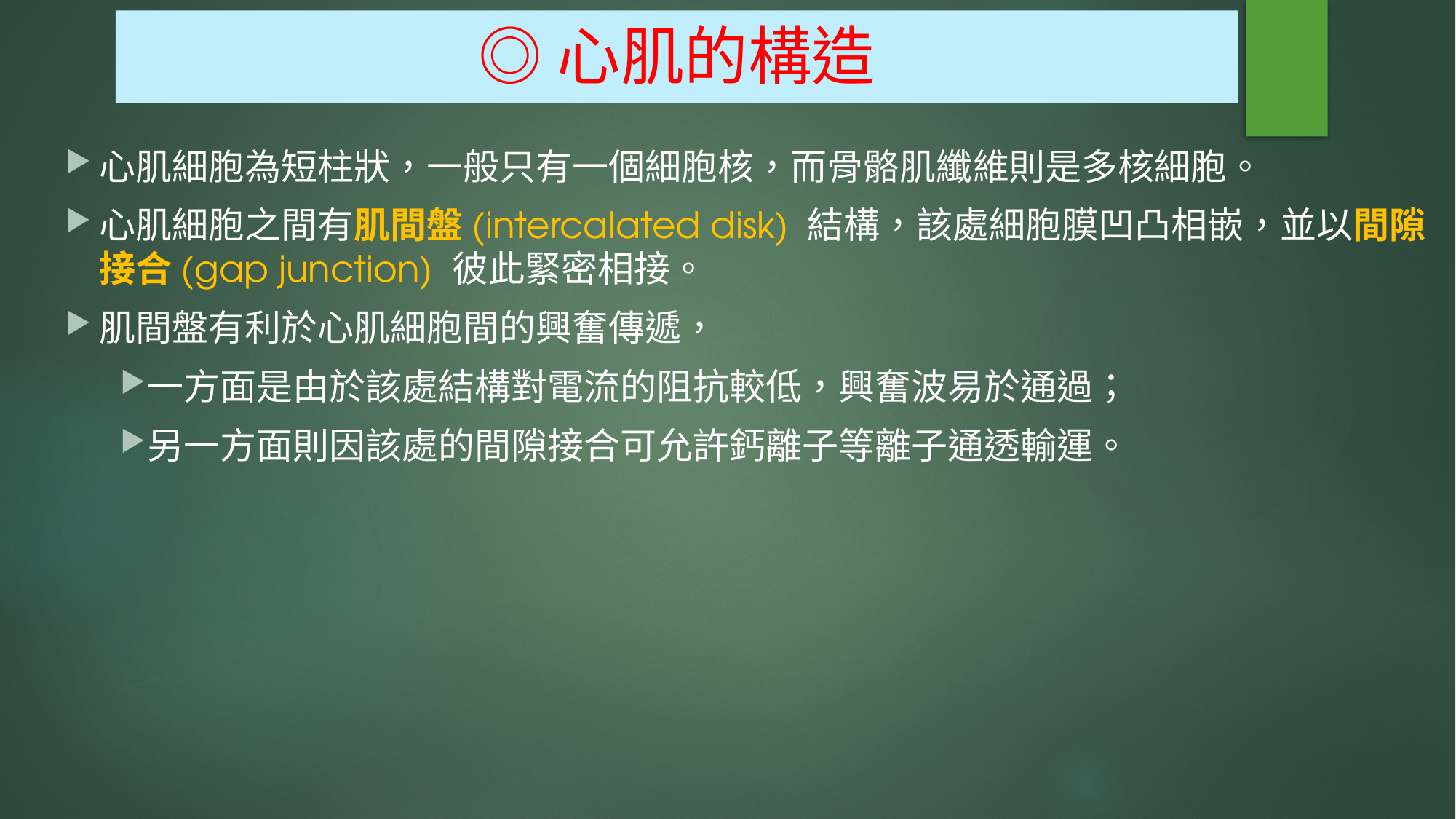

# ◎心肌的構造
心肌細胞為短柱狀，一般只有一個細胞核，而骨骼肌纖維則是多核細胞。
心肌細胞之間有肌間盤(intercalated disk) 結構，該處細胞膜凹凸相嵌，並以間隙接合(gap junction) 彼此緊密相接。
肌間盤有利於心肌細胞間的興奮傳遞，
一方面是由於該處結構對電流的阻抗較低，興奮波易於通過；
另一方面則因該處的間隙接合可允許鈣離子等離子通透輸運。